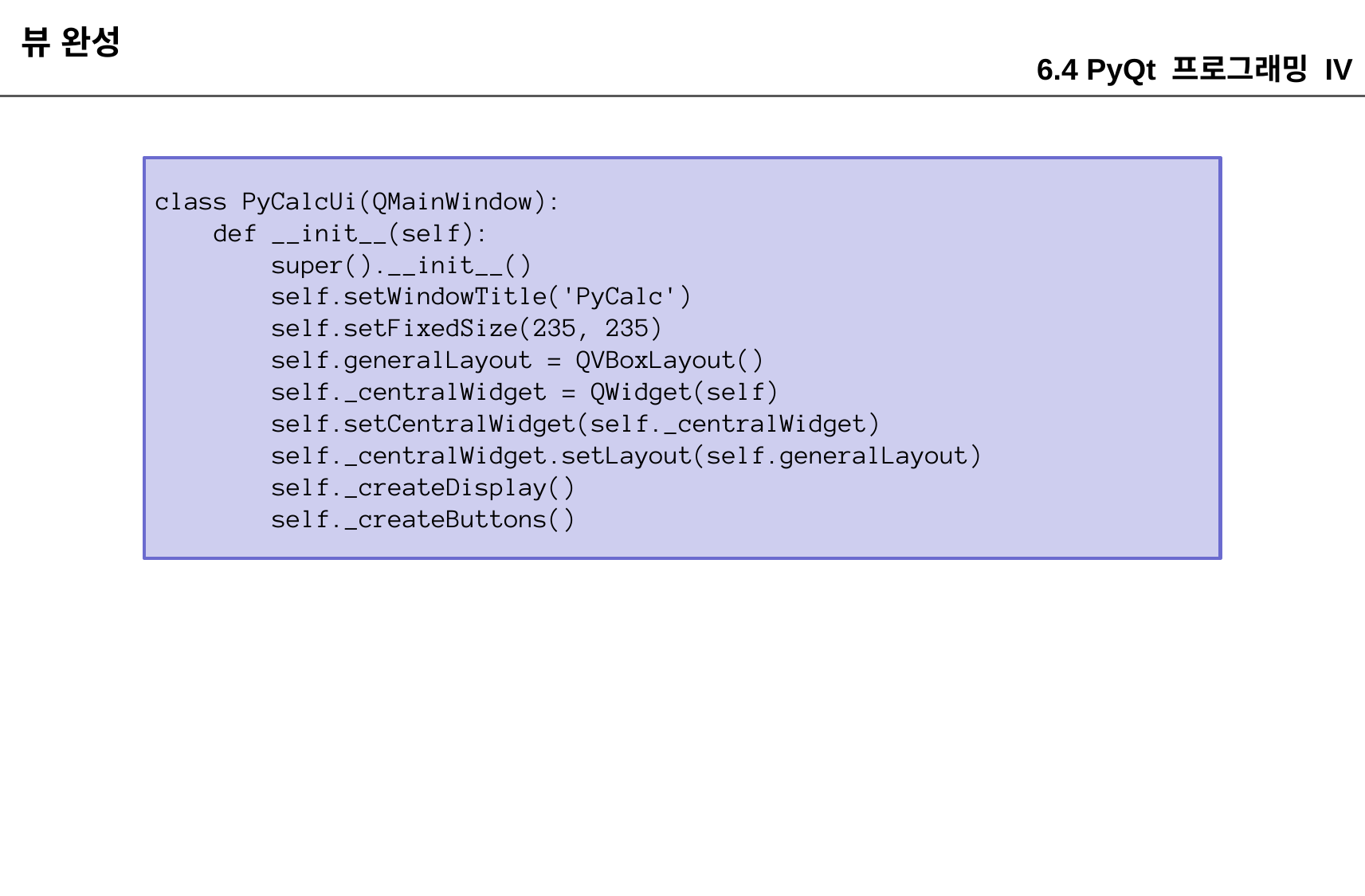

뷰 완성
6.4 PyQt 프로그래밍 IV
class PyCalcUi(QMainWindow):
    def __init__(self):
        super().__init__()
        self.setWindowTitle('PyCalc')
        self.setFixedSize(235, 235)
        self.generalLayout = QVBoxLayout()
        self._centralWidget = QWidget(self)
        self.setCentralWidget(self._centralWidget)
        self._centralWidget.setLayout(self.generalLayout)
        self._createDisplay()
        self._createButtons()